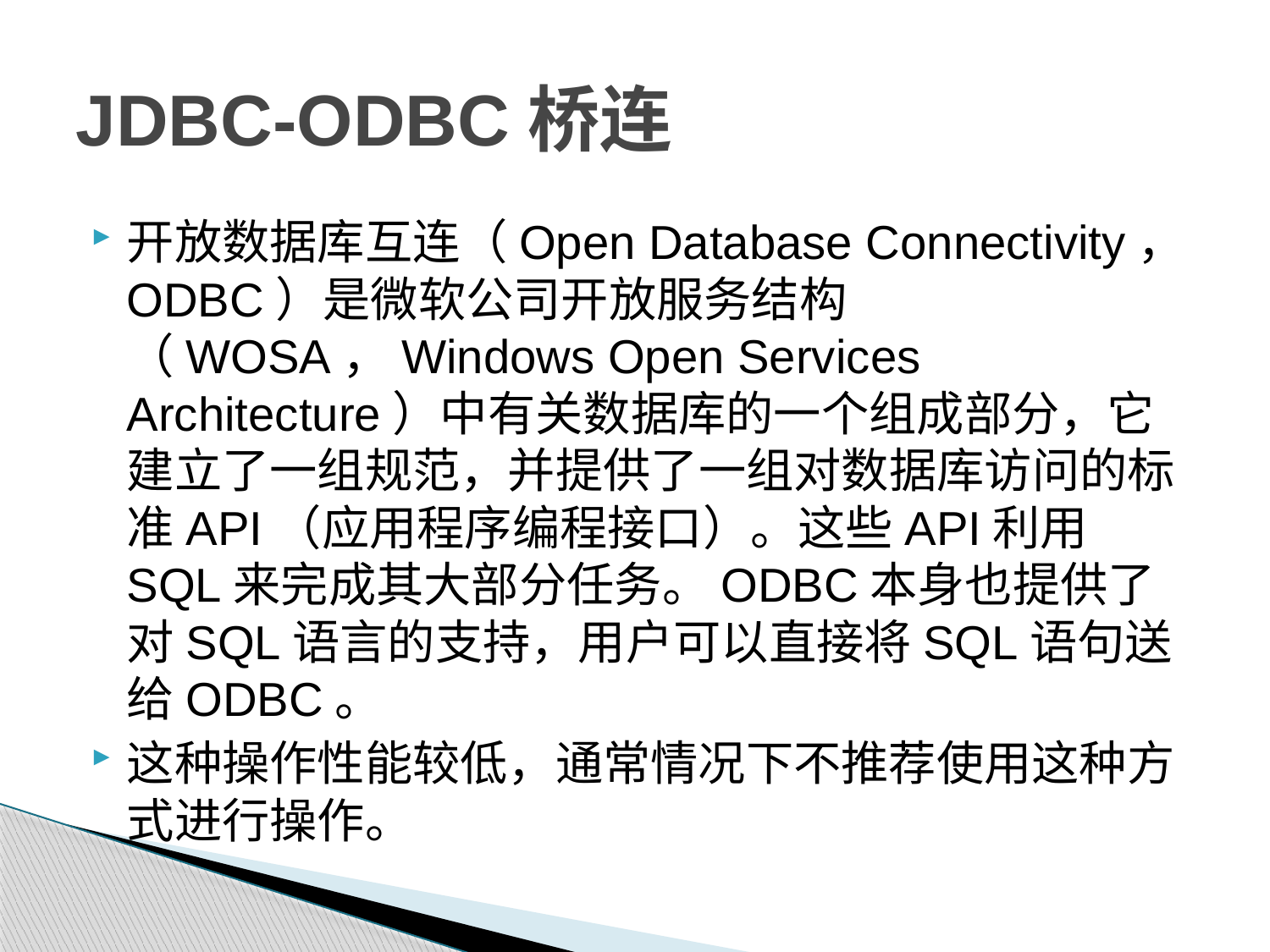

# JDBC-ODBC桥连
开放数据库互连（Open Database Connectivity，ODBC）是微软公司开放服务结构（WOSA，Windows Open Services Architecture）中有关数据库的一个组成部分，它建立了一组规范，并提供了一组对数据库访问的标准API（应用程序编程接口）。这些API利用SQL来完成其大部分任务。ODBC本身也提供了对SQL语言的支持，用户可以直接将SQL语句送给ODBC。
这种操作性能较低，通常情况下不推荐使用这种方式进行操作。